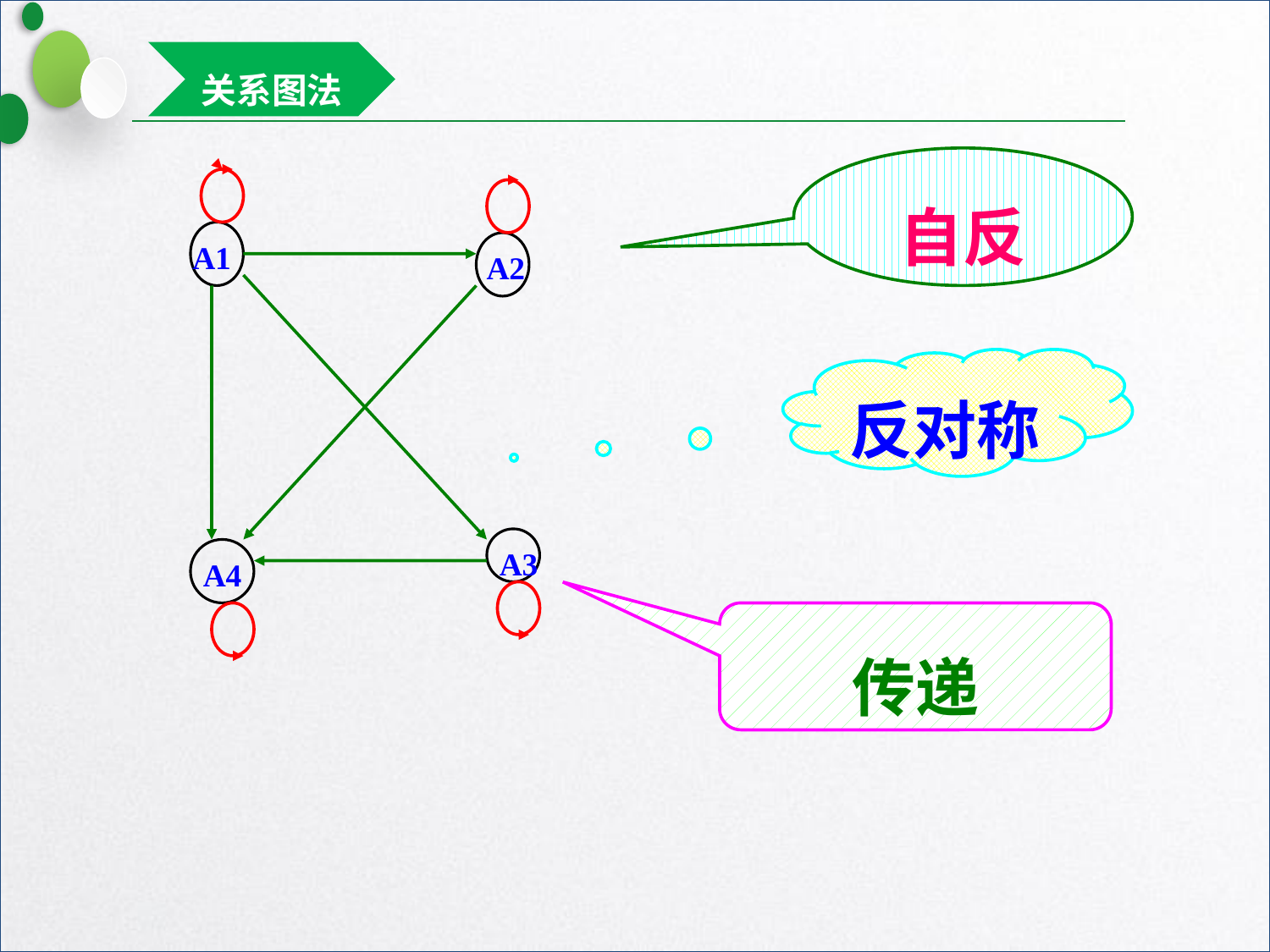

关系图法
自反

A1

A2

反对称
A3

A4

传递